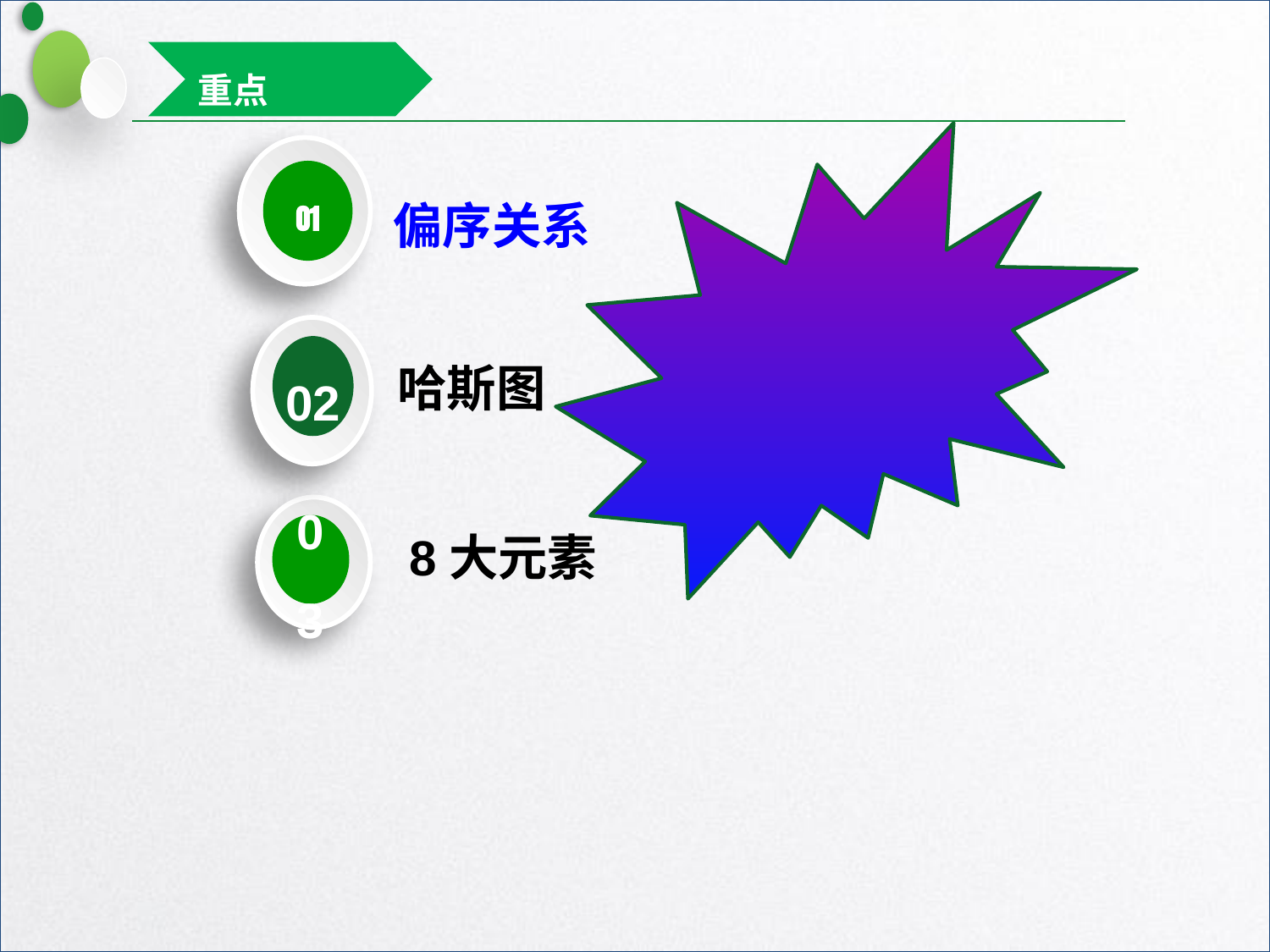

重点

01
偏序关系

02
哈斯图

03
8大元素